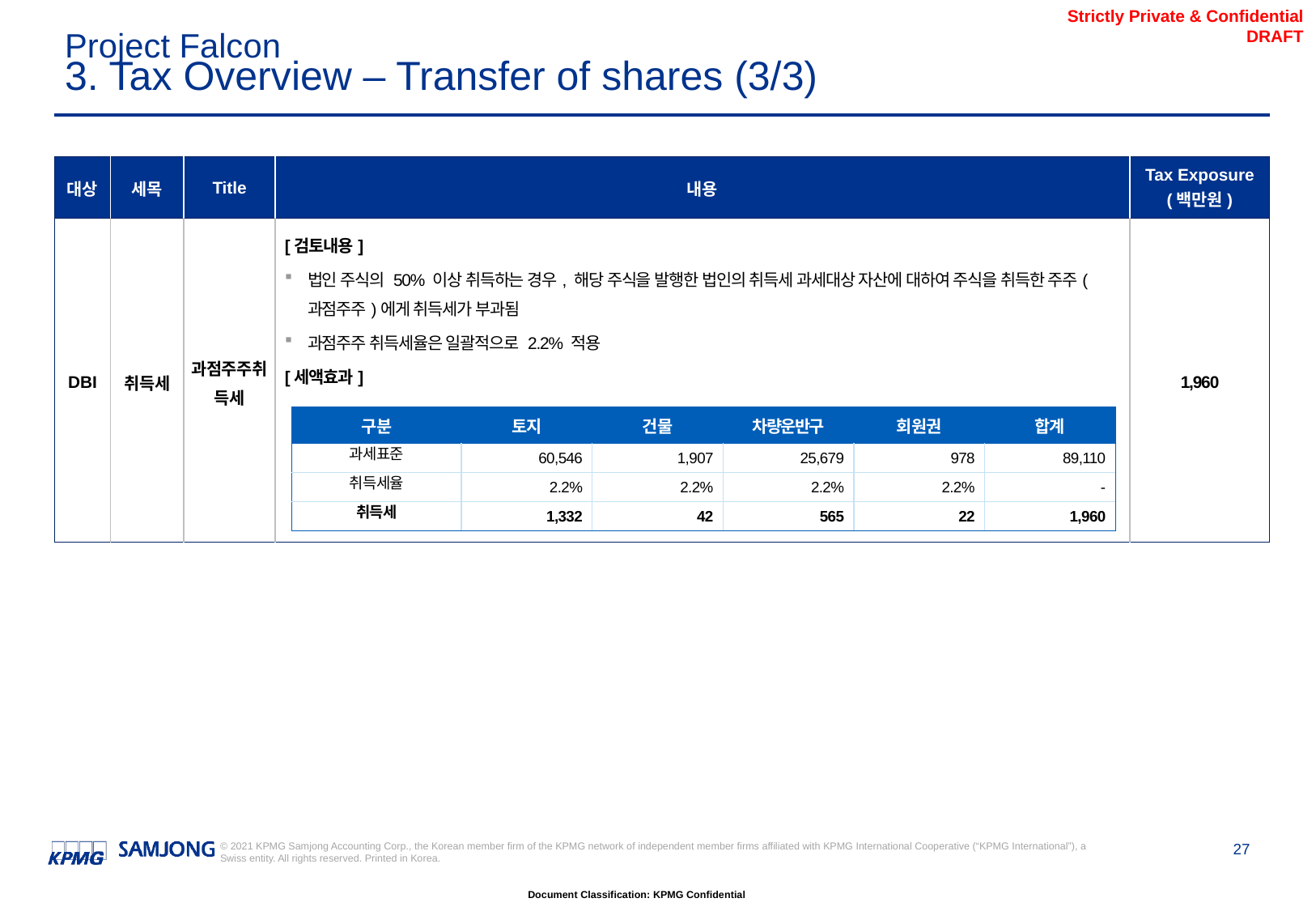

Project Falcon
# 3. Tax Overview – Transfer of shares (3/3)
| 대상 | 세목 | Title | 내용 | Tax Exposure (백만원) |
| --- | --- | --- | --- | --- |
| DBI | 취득세 | 과점주주취득세 | [검토내용] 법인 주식의 50% 이상 취득하는 경우, 해당 주식을 발행한 법인의 취득세 과세대상 자산에 대하여 주식을 취득한 주주(과점주주)에게 취득세가 부과됨 과점주주 취득세율은 일괄적으로 2.2% 적용 [세액효과] | 1,960 |
| 구분 | 토지 | 건물 | 차량운반구 | 회원권 | 합계 |
| --- | --- | --- | --- | --- | --- |
| 과세표준 | 60,546 | 1,907 | 25,679 | 978 | 89,110 |
| 취득세율 | 2.2% | 2.2% | 2.2% | 2.2% | - |
| 취득세 | 1,332 | 42 | 565 | 22 | 1,960 |